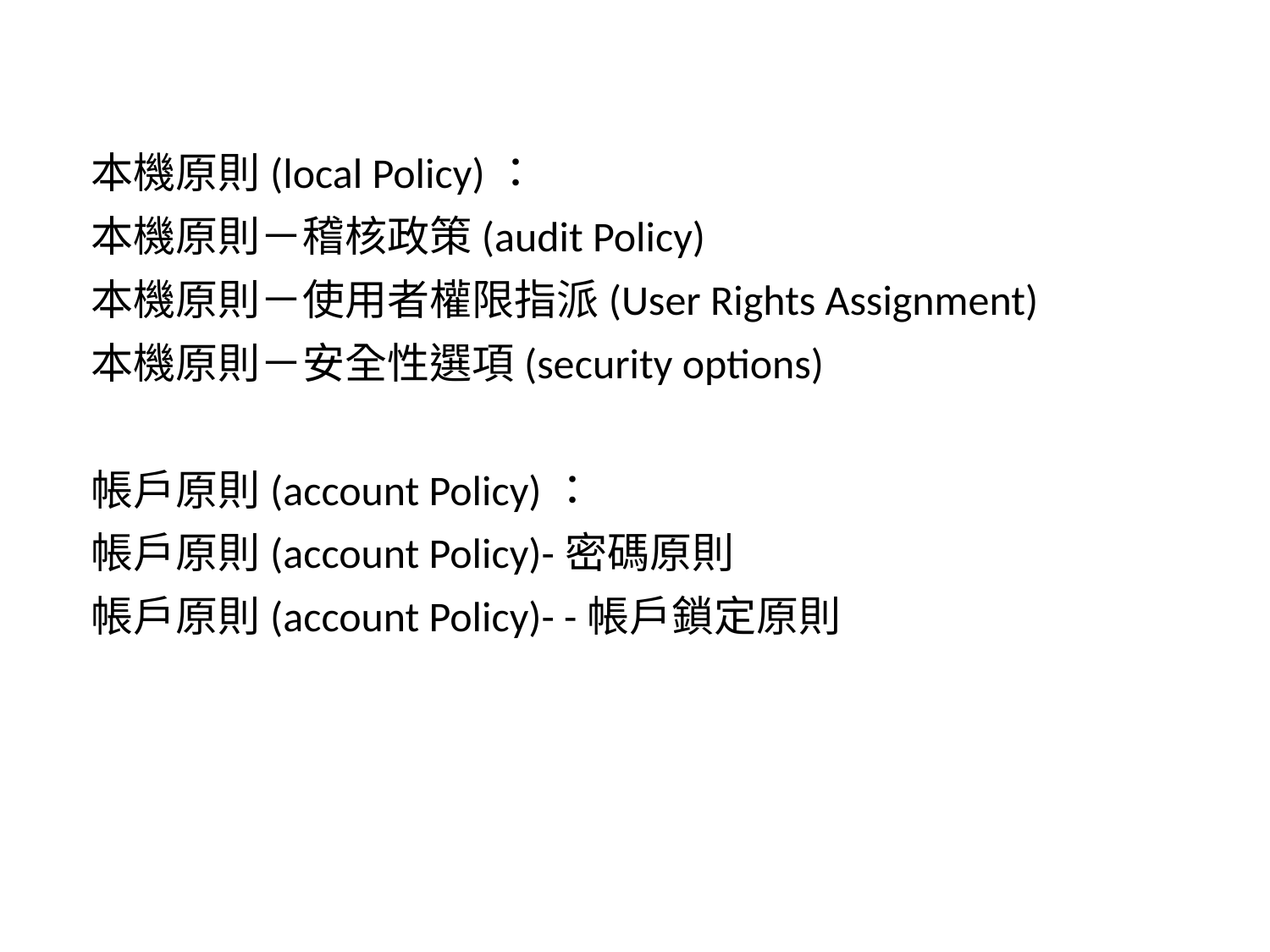

本機原則(local Policy)：
本機原則－稽核政策(audit Policy)
本機原則－使用者權限指派(User Rights Assignment)
本機原則－安全性選項(security options)

帳戶原則(account Policy)：
帳戶原則(account Policy)-密碼原則
帳戶原則(account Policy)- -帳戶鎖定原則